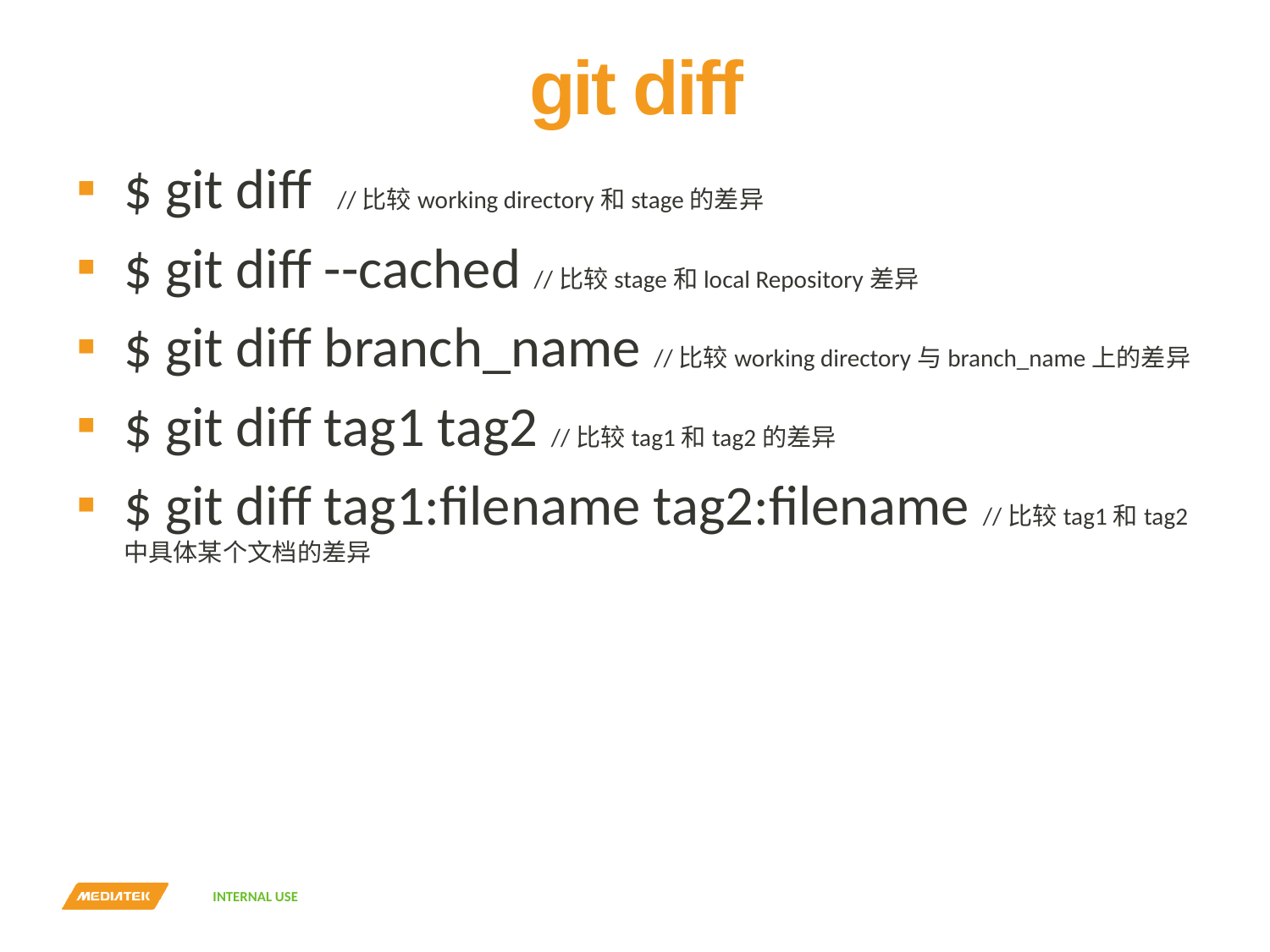

# git diff
$ git diff  //比较working directory和stage的差异
$ git diff --cached //比较stage和local Repository差异
$ git diff branch_name //比较working directory与branch_name上的差异
$ git diff tag1 tag2 //比较tag1和tag2的差异
$ git diff tag1:filename tag2:filename //比较tag1和tag2中具体某个文档的差异